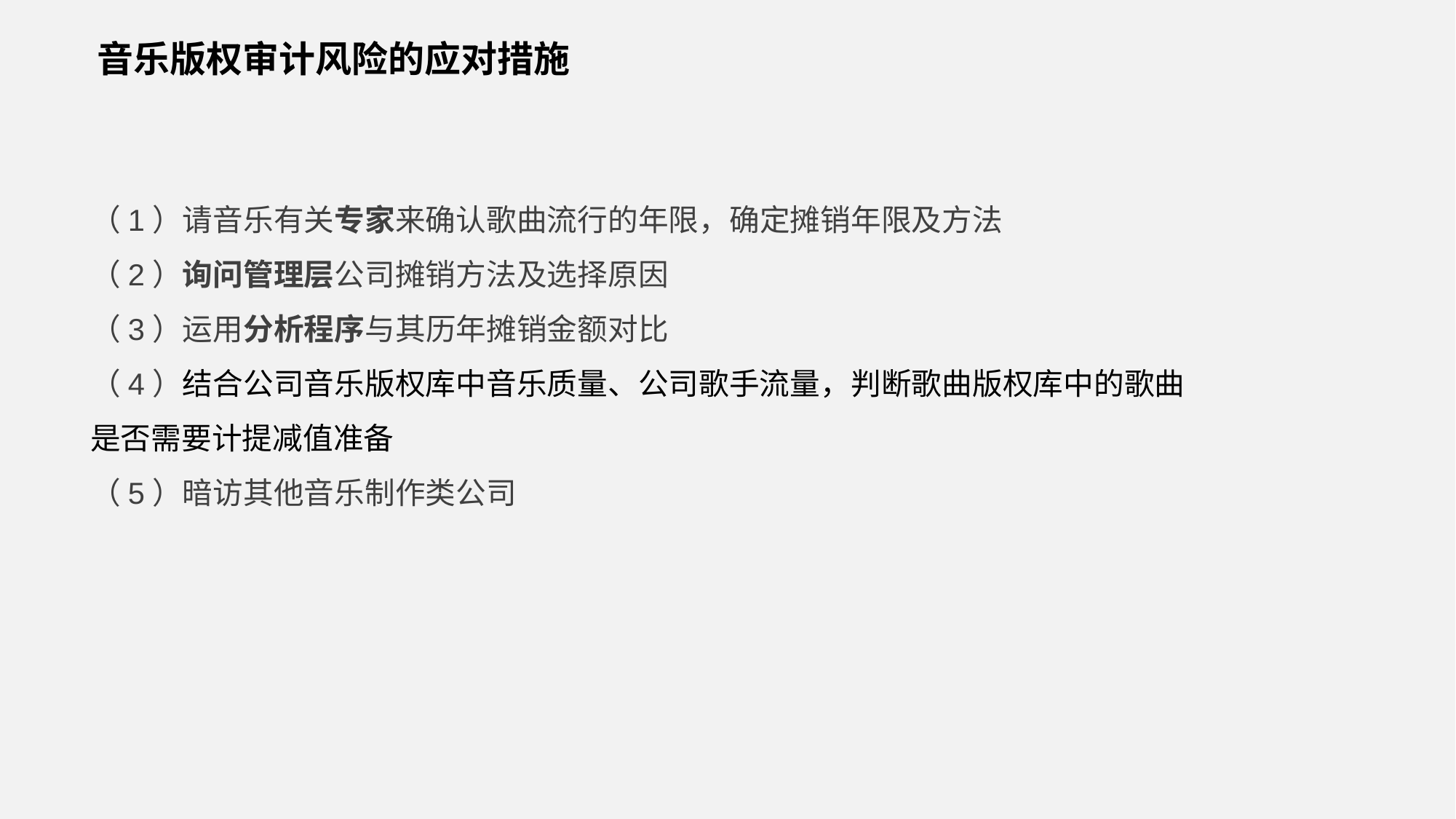

音乐版权审计风险的应对措施
（1）请音乐有关专家来确认歌曲流行的年限，确定摊销年限及方法
（2）询问管理层公司摊销方法及选择原因
（3）运用分析程序与其历年摊销金额对比
（4）结合公司音乐版权库中音乐质量、公司歌手流量，判断歌曲版权库中的歌曲是否需要计提减值准备
（5）暗访其他音乐制作类公司